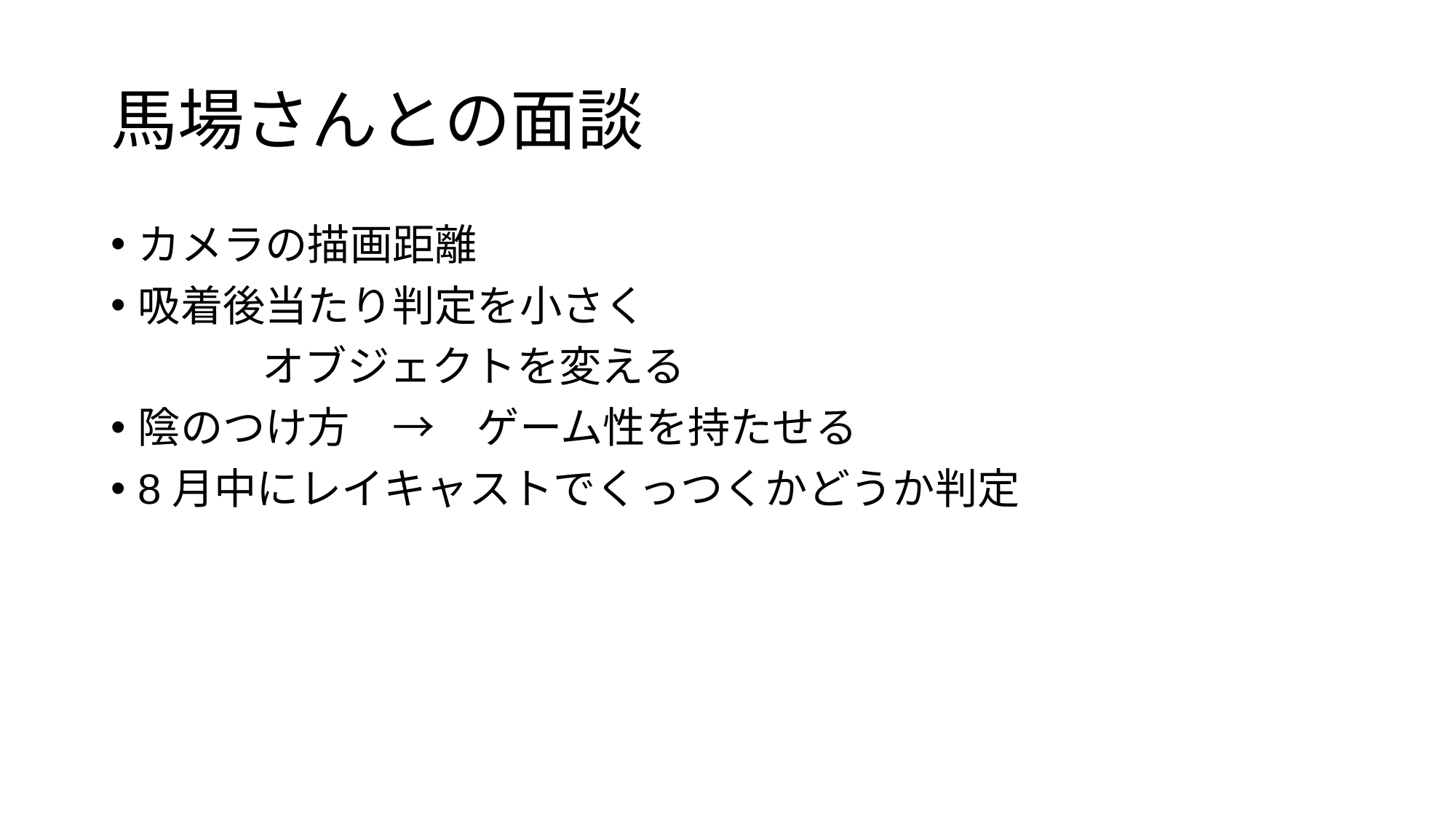

# 馬場さんとの面談
カメラの描画距離
吸着後当たり判定を小さく
	　オブジェクトを変える
陰のつけ方　→　ゲーム性を持たせる
8月中にレイキャストでくっつくかどうか判定